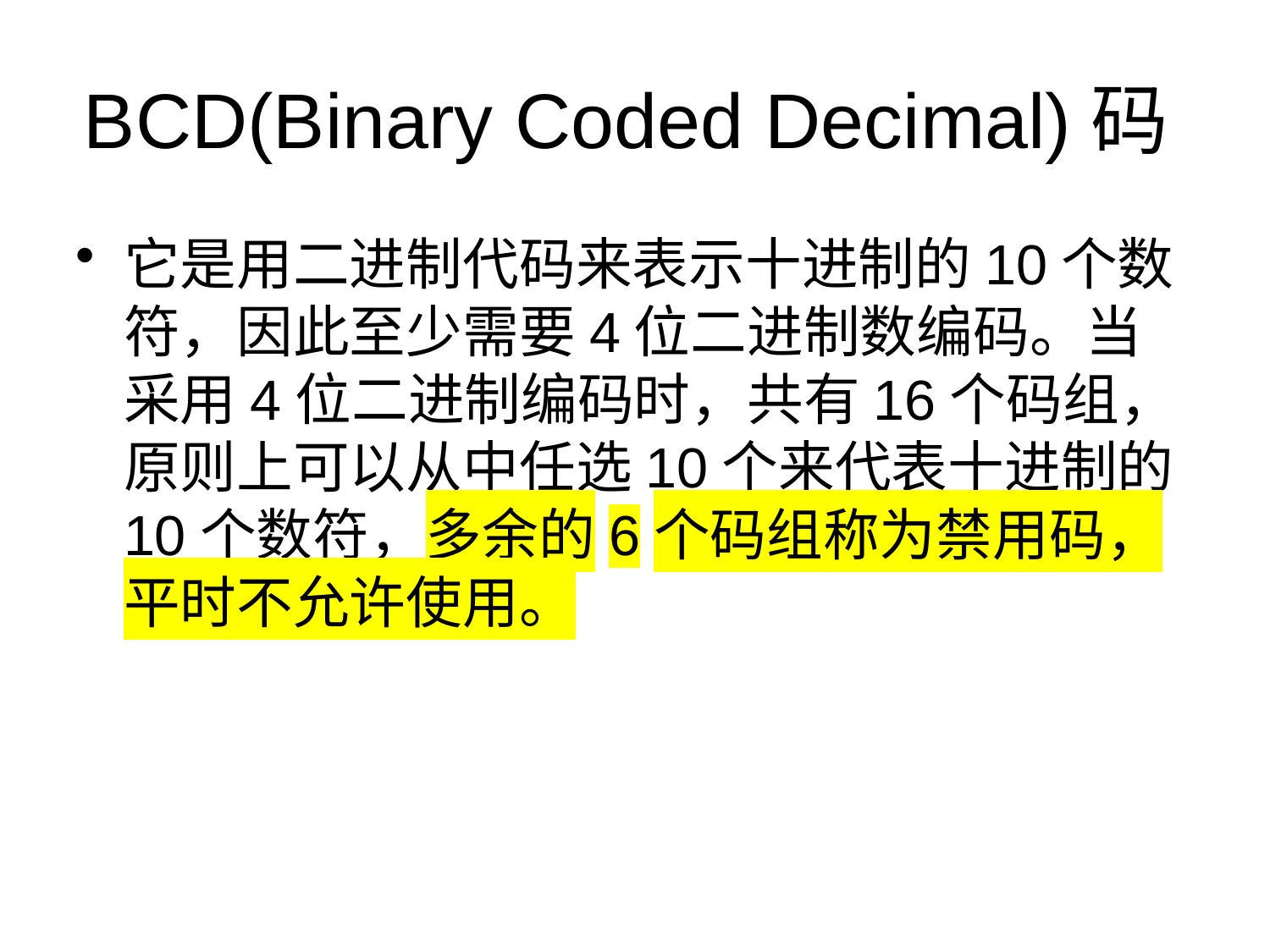

# BCD(Binary Coded Decimal)码
它是用二进制代码来表示十进制的10个数符，因此至少需要4位二进制数编码。当采用4位二进制编码时，共有16个码组，原则上可以从中任选10个来代表十进制的10个数符，多余的6个码组称为禁用码，平时不允许使用。